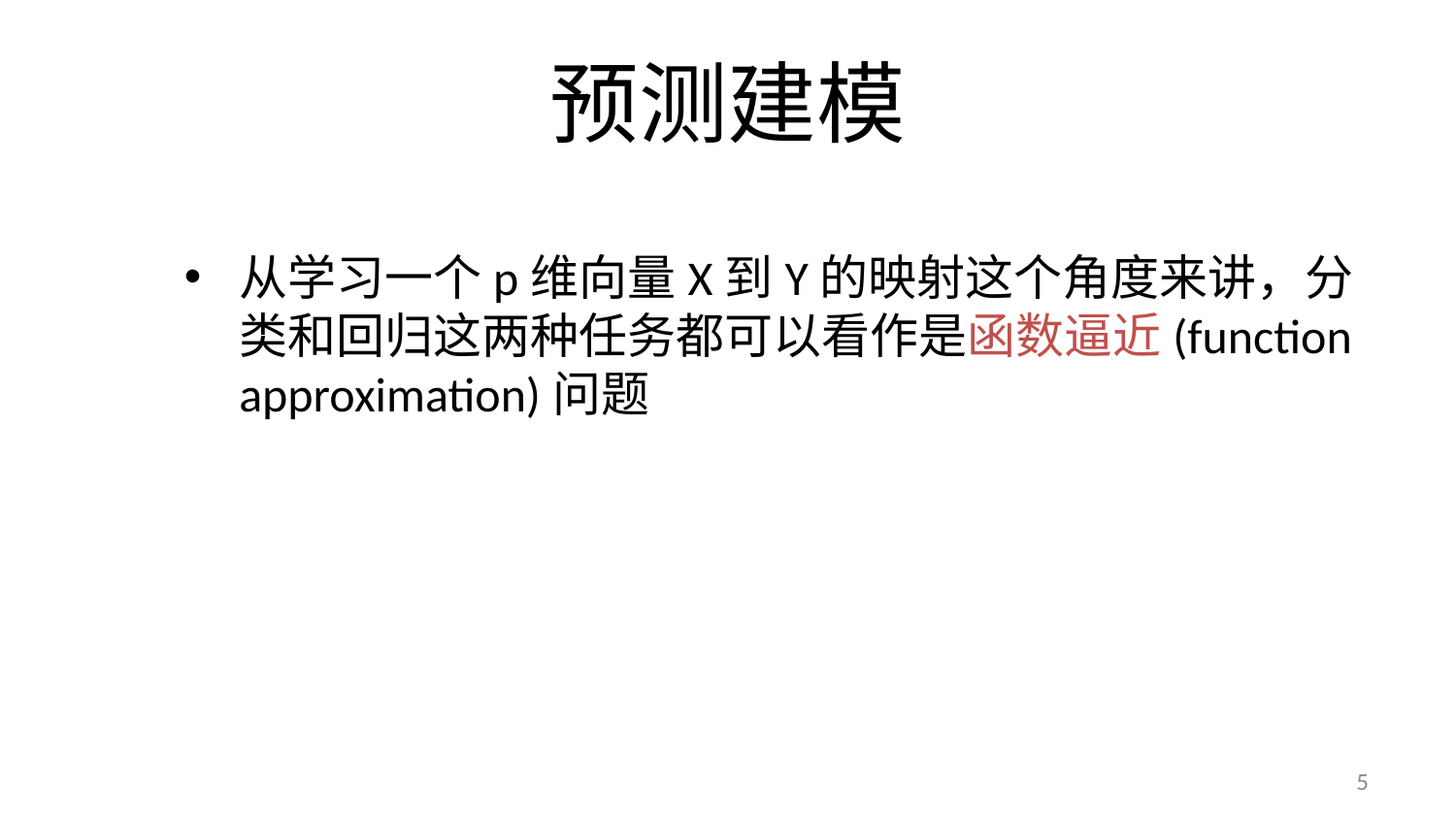

# 预测建模
从学习一个p维向量X到Y的映射这个角度来讲，分类和回归这两种任务都可以看作是函数逼近(function approximation)问题
5